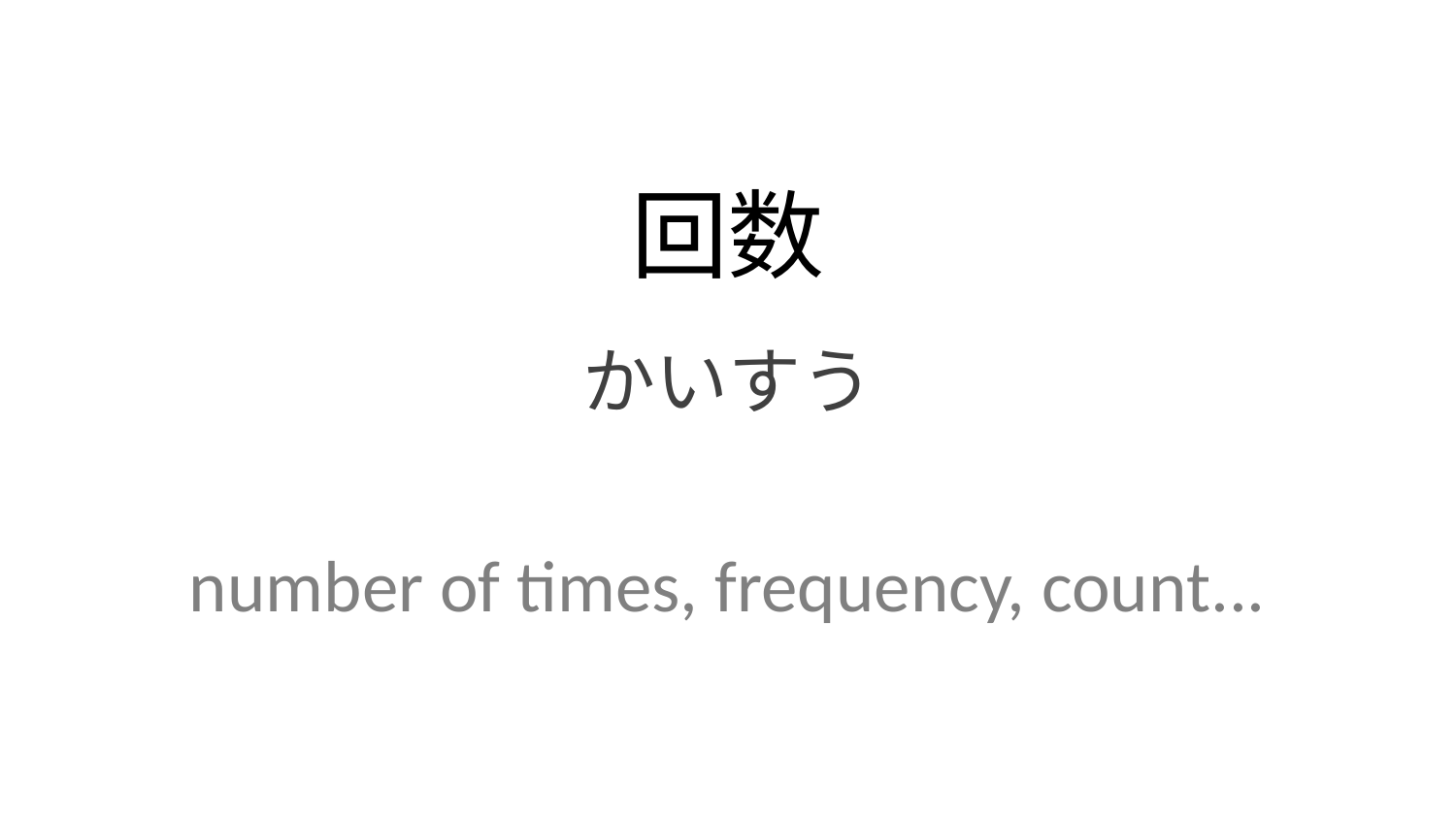

回数

かいすう
number of times, frequency, count...